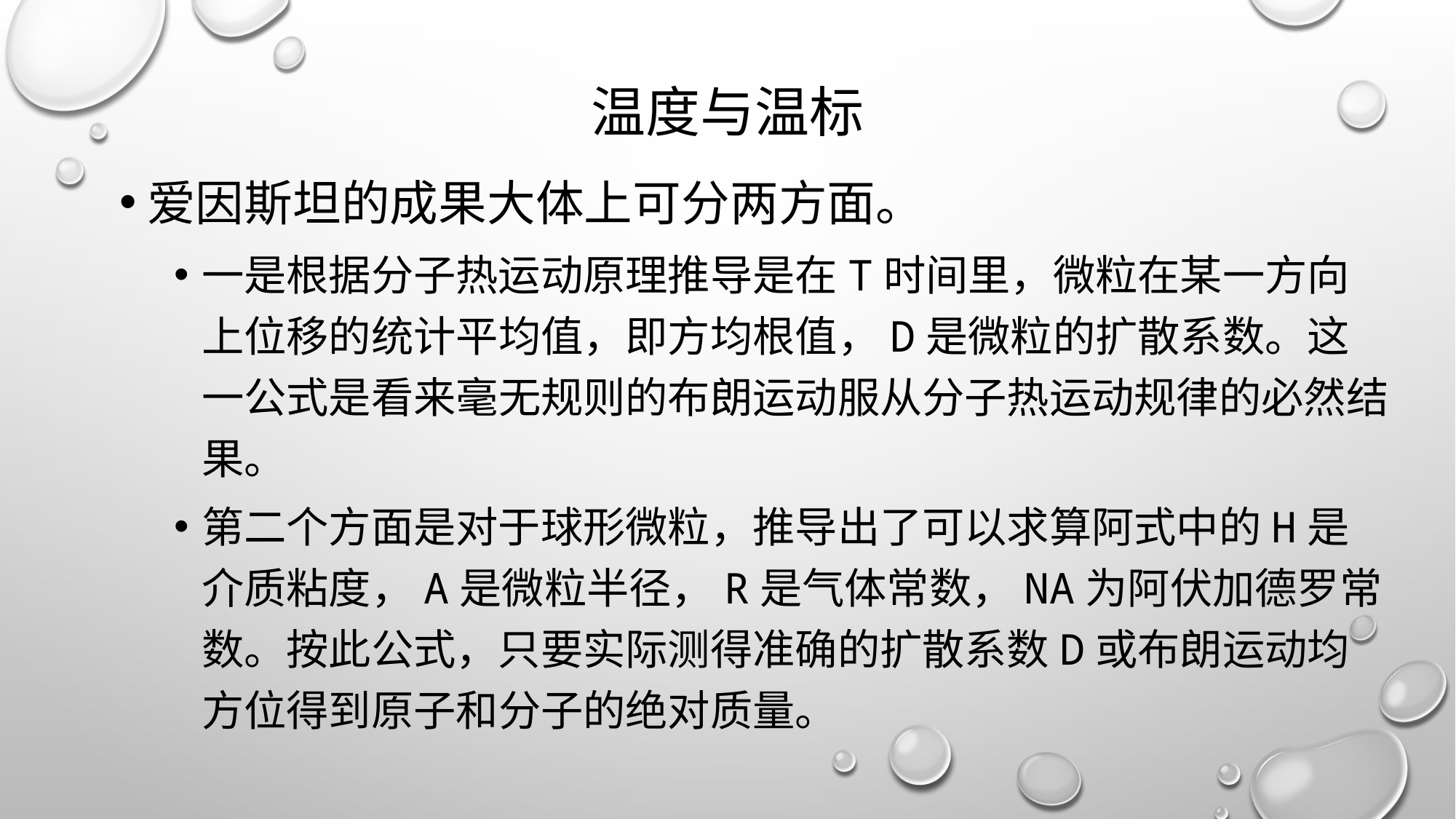

# 温度与温标
爱因斯坦的成果大体上可分两方面。
一是根据分子热运动原理推导是在t时间里，微粒在某一方向上位移的统计平均值，即方均根值，D是微粒的扩散系数。这一公式是看来毫无规则的布朗运动服从分子热运动规律的必然结果。
第二个方面是对于球形微粒，推导出了可以求算阿式中的η是介质粘度，a是微粒半径，R是气体常数，NA为阿伏加德罗常数。按此公式，只要实际测得准确的扩散系数D或布朗运动均方位得到原子和分子的绝对质量。